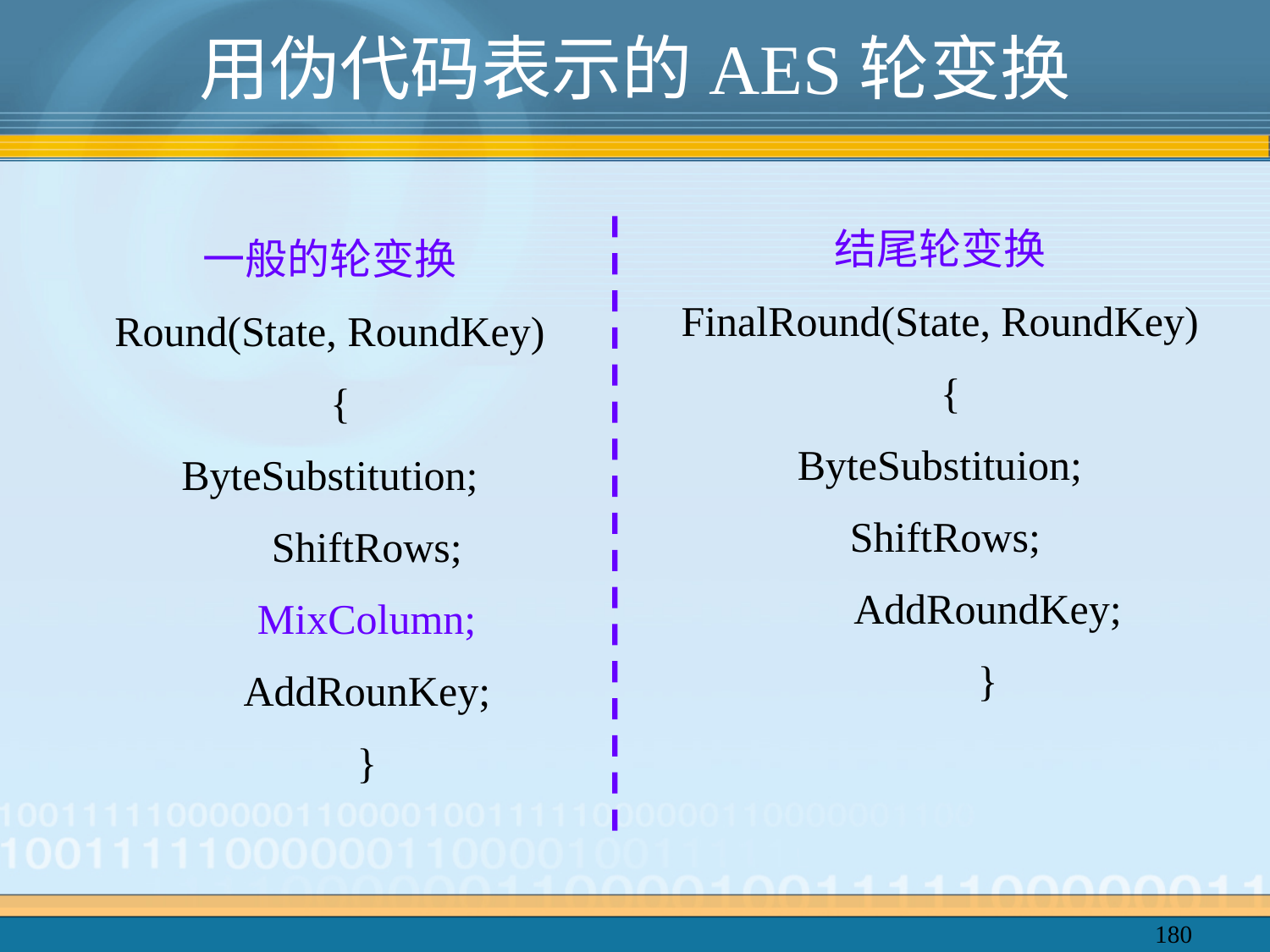

# 用伪代码表示的AES轮变换

结尾轮变换
FinalRound(State, RoundKey)
  {
ByteSubstituion;
 ShiftRows;
         AddRoundKey;
         }
一般的轮变换
Round(State, RoundKey)
  {
ByteSubstitution;
       ShiftRows;
       MixColumn;
       AddRounKey;
       }
180